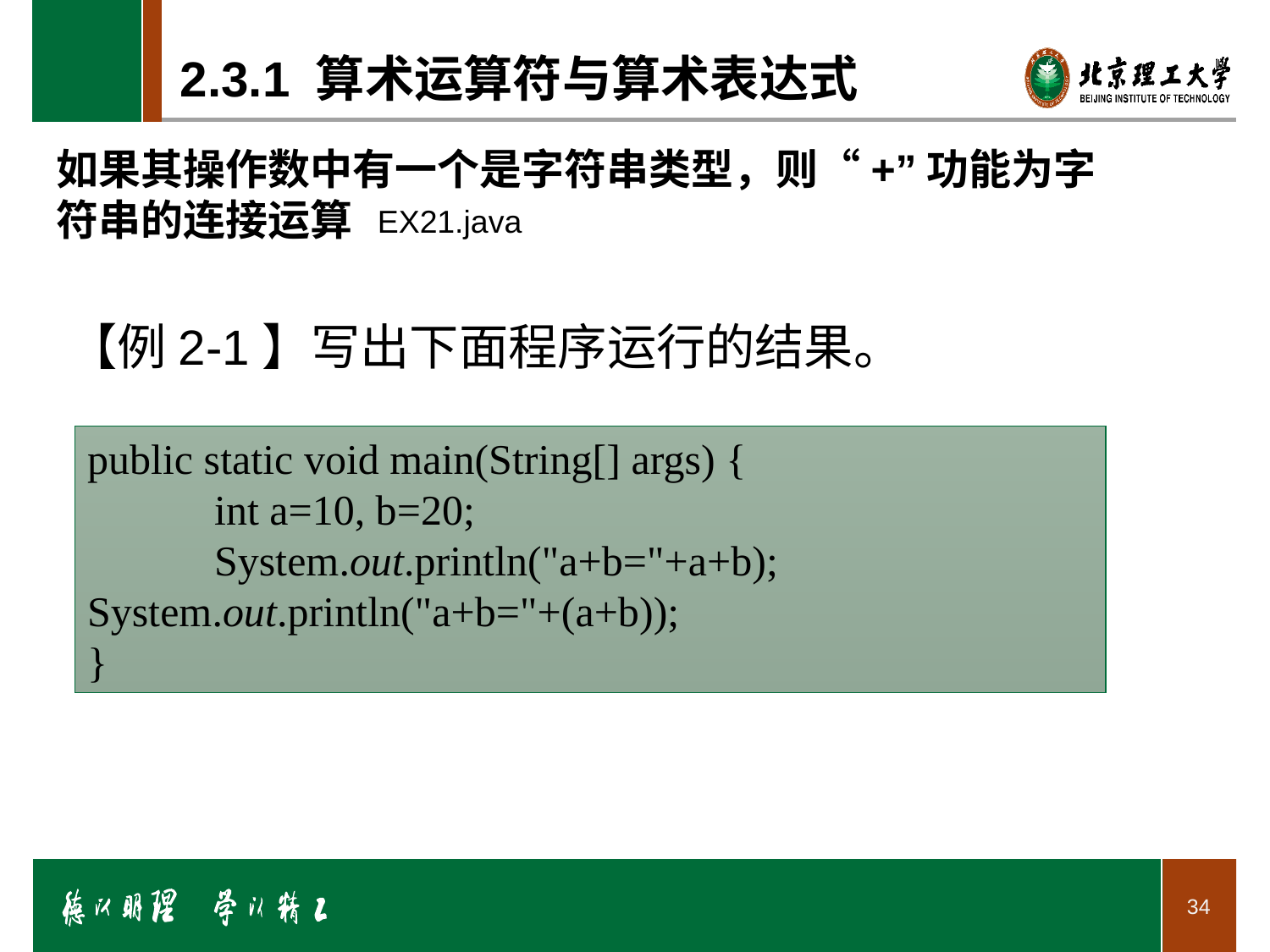

# 2.3.1 算术运算符与算术表达式
如果其操作数中有一个是字符串类型，则“+”功能为字符串的连接运算
EX21.java
【例2-1】写出下面程序运行的结果。
public static void main(String[] args) {
	int a=10, b=20;
	System.out.println("a+b="+a+b); 	System.out.println("a+b="+(a+b));
}